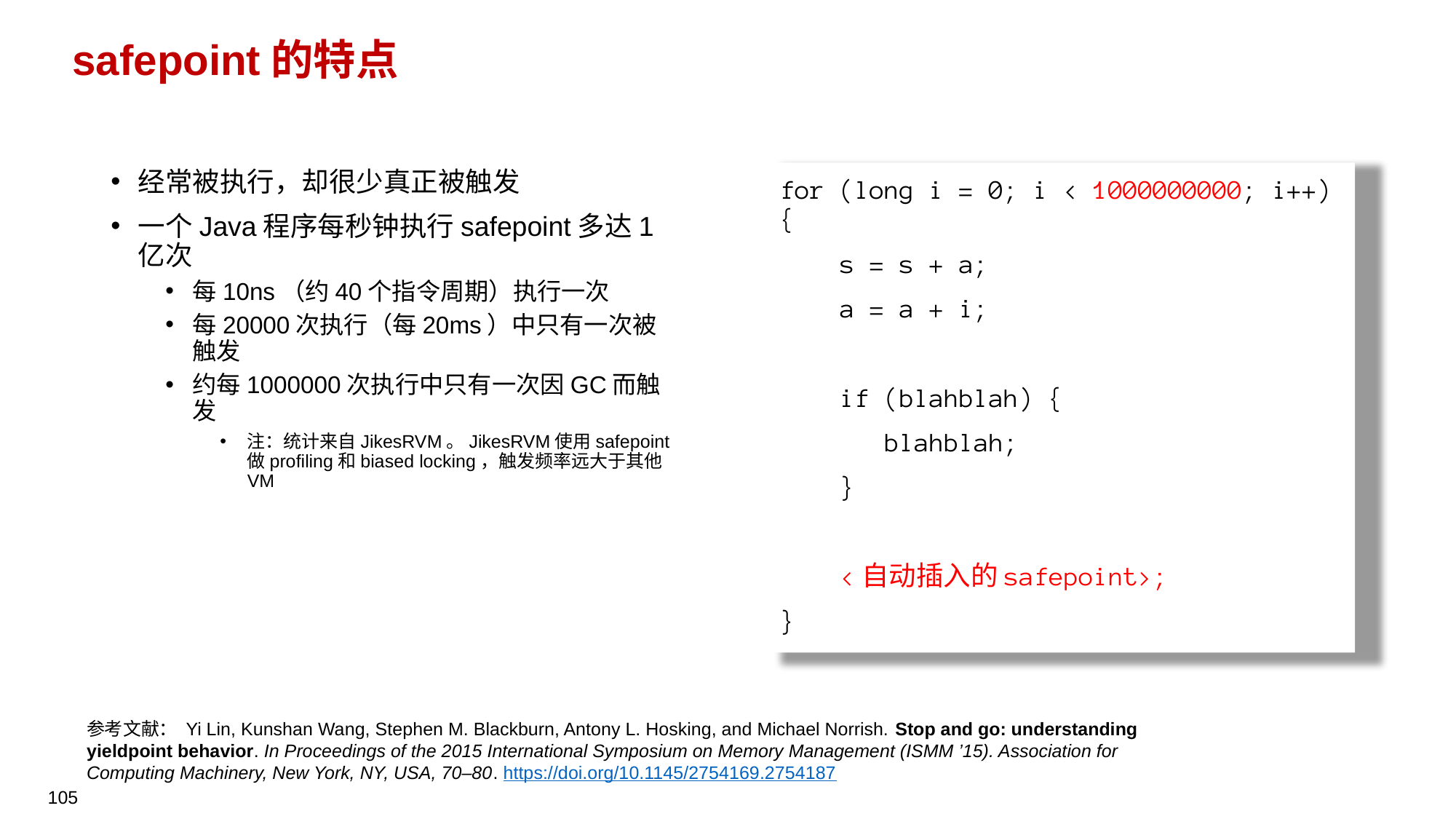

# safepoint的特点
经常被执行，却很少真正被触发
一个Java程序每秒钟执行safepoint多达1亿次
每10ns（约40个指令周期）执行一次
每20000次执行（每20ms）中只有一次被触发
约每1000000次执行中只有一次因GC而触发
注：统计来自JikesRVM。JikesRVM使用safepoint做profiling和biased locking，触发频率远大于其他VM
for (long i = 0; i < 1000000000; i++) {
    s = s + a;
    a = a + i;

    if (blahblah) {
       blahblah;
    }

    <自动插入的safepoint>;
}
参考文献： Yi Lin, Kunshan Wang, Stephen M. Blackburn, Antony L. Hosking, and Michael Norrish. Stop and go: understanding yieldpoint behavior. In Proceedings of the 2015 International Symposium on Memory Management (ISMM ’15). Association for Computing Machinery, New York, NY, USA, 70–80. https://doi.org/10.1145/2754169.2754187